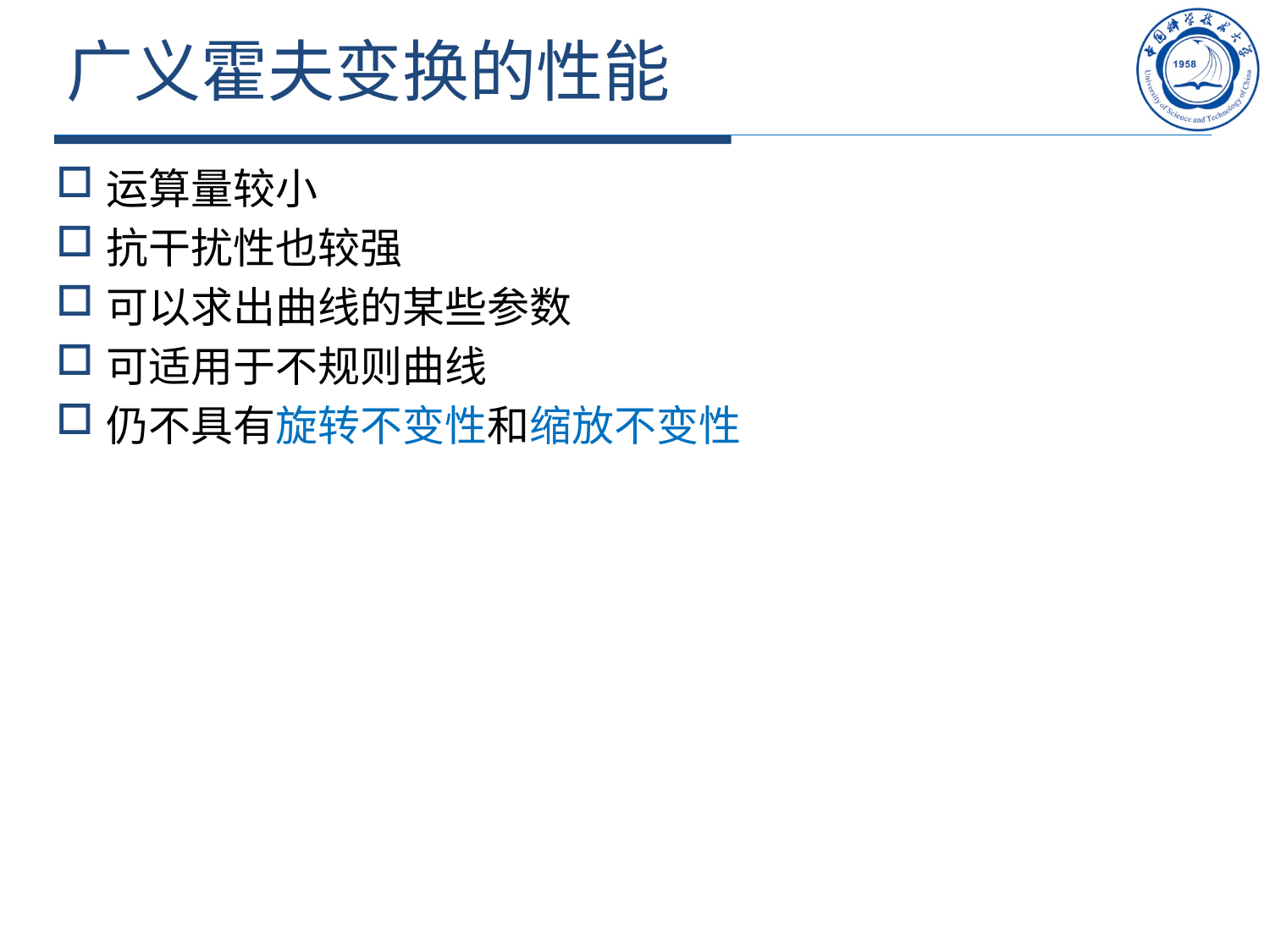

# 广义霍夫变换的性能
运算量较小
抗干扰性也较强
可以求出曲线的某些参数
可适用于不规则曲线
仍不具有旋转不变性和缩放不变性